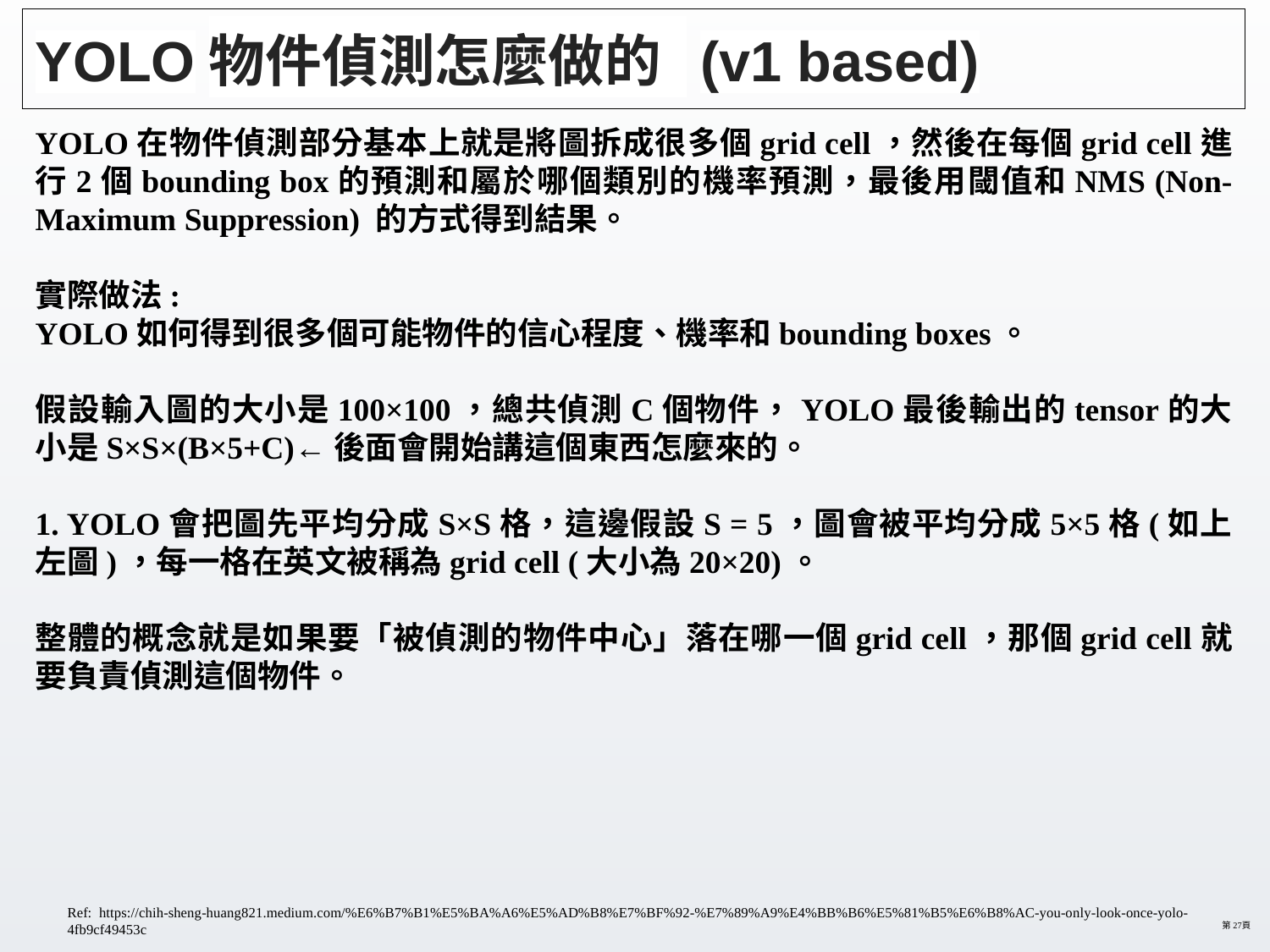

# YOLO物件偵測怎麼做的  (v1 based)
YOLO在物件偵測部分基本上就是將圖拆成很多個grid cell，然後在每個grid cell進行2個bounding box的預測和屬於哪個類別的機率預測，最後用閾值和NMS (Non-Maximum Suppression) 的方式得到結果。

實際做法:
YOLO如何得到很多個可能物件的信心程度、機率和bounding boxes。

假設輸入圖的大小是100×100，總共偵測C個物件，YOLO最後輸出的tensor的大小是S×S×(B×5+C)←後面會開始講這個東西怎麼來的。

1. YOLO會把圖先平均分成S×S格，這邊假設S = 5，圖會被平均分成5×5格(如上左圖)，每一格在英文被稱為grid cell (大小為20×20)。

整體的概念就是如果要「被偵測的物件中心」落在哪一個grid cell，那個grid cell就要負責偵測這個物件。
Ref:  https://chih-sheng-huang821.medium.com/%E6%B7%B1%E5%BA%A6%E5%AD%B8%E7%BF%92-%E7%89%A9%E4%BB%B6%E5%81%B5%E6%B8%AC-you-only-look-once-yolo-4fb9cf49453c